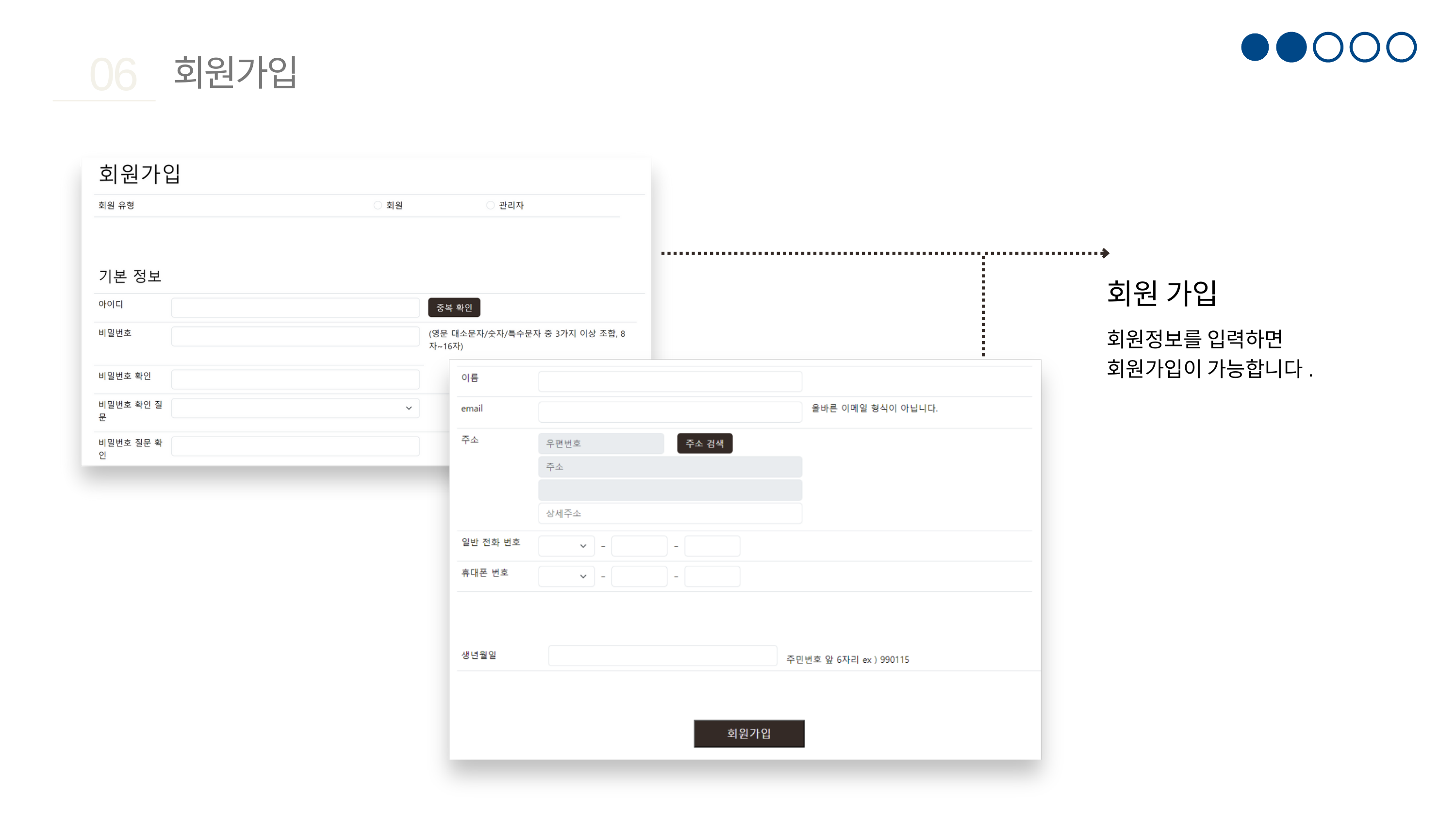

06
회원가입

회원 가입
회원정보를 입력하면
회원가입이 가능합니다.